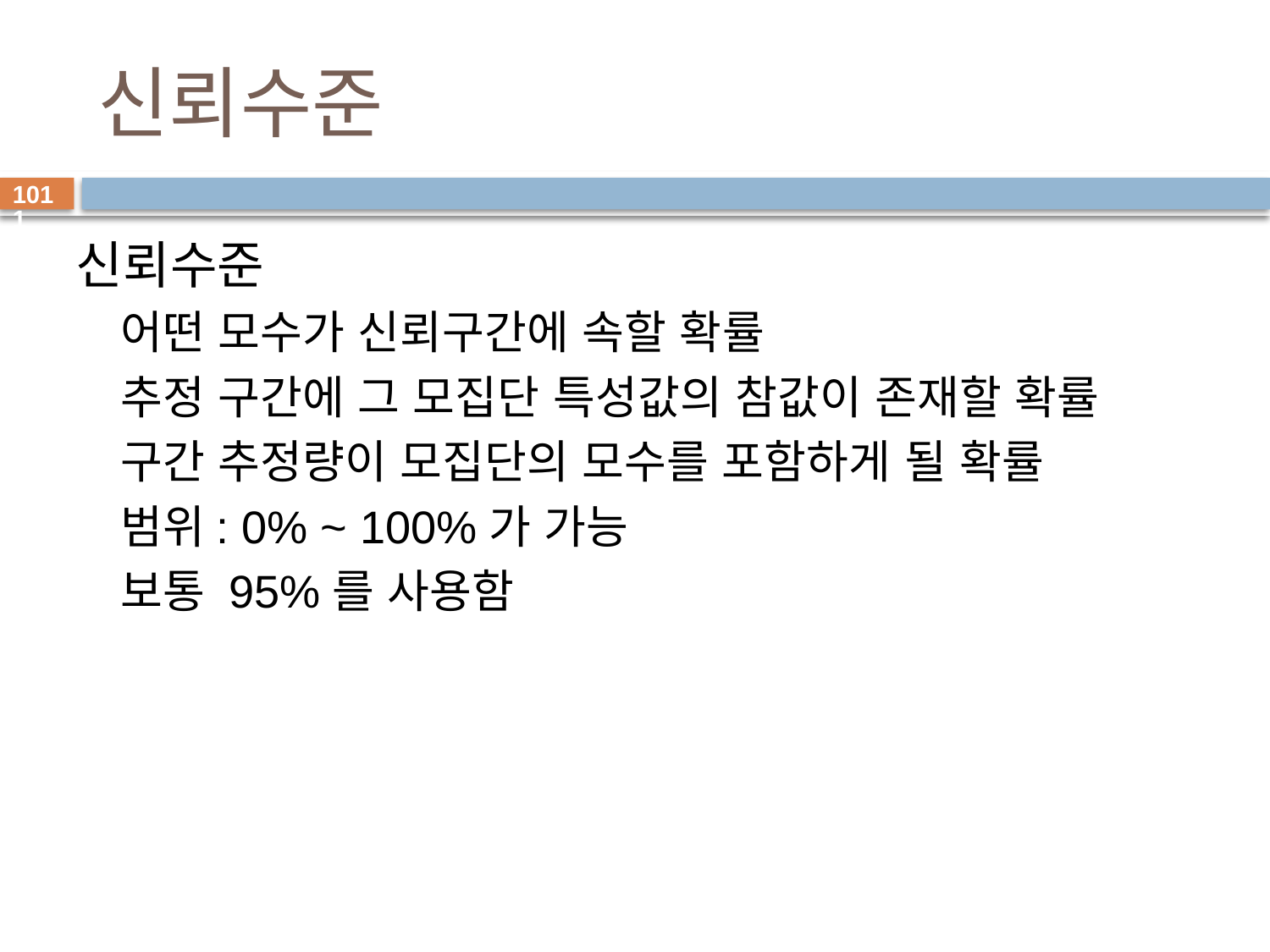

# 신뢰수준
1011
신뢰수준
어떤 모수가 신뢰구간에 속할 확률
추정 구간에 그 모집단 특성값의 참값이 존재할 확률
구간 추정량이 모집단의 모수를 포함하게 될 확률
범위: 0% ~ 100%가 가능
보통 95%를 사용함